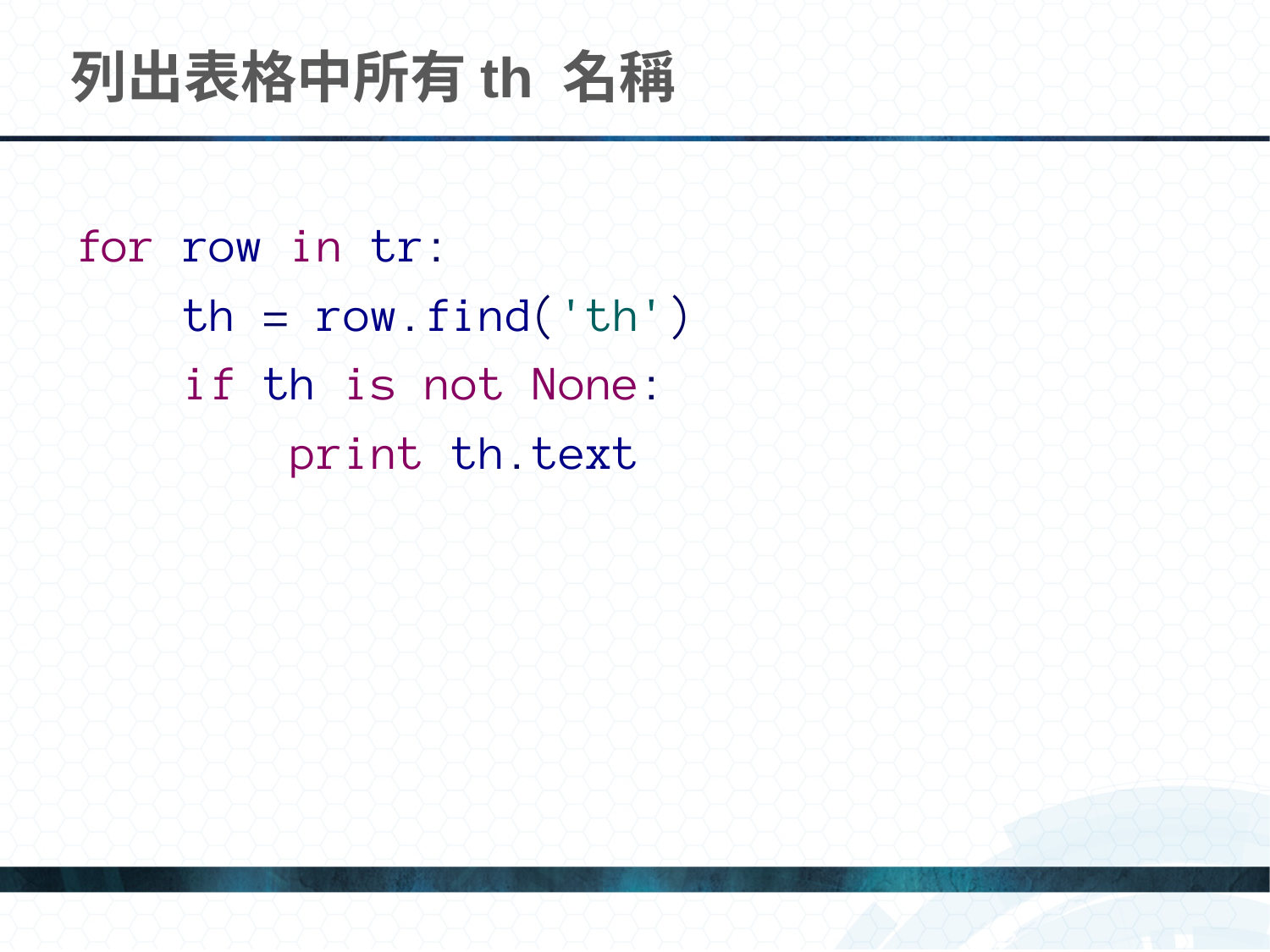

# 列出表格中所有th 名稱
for row in tr:
    th = row.find('th')
    if th is not None:
        print th.text